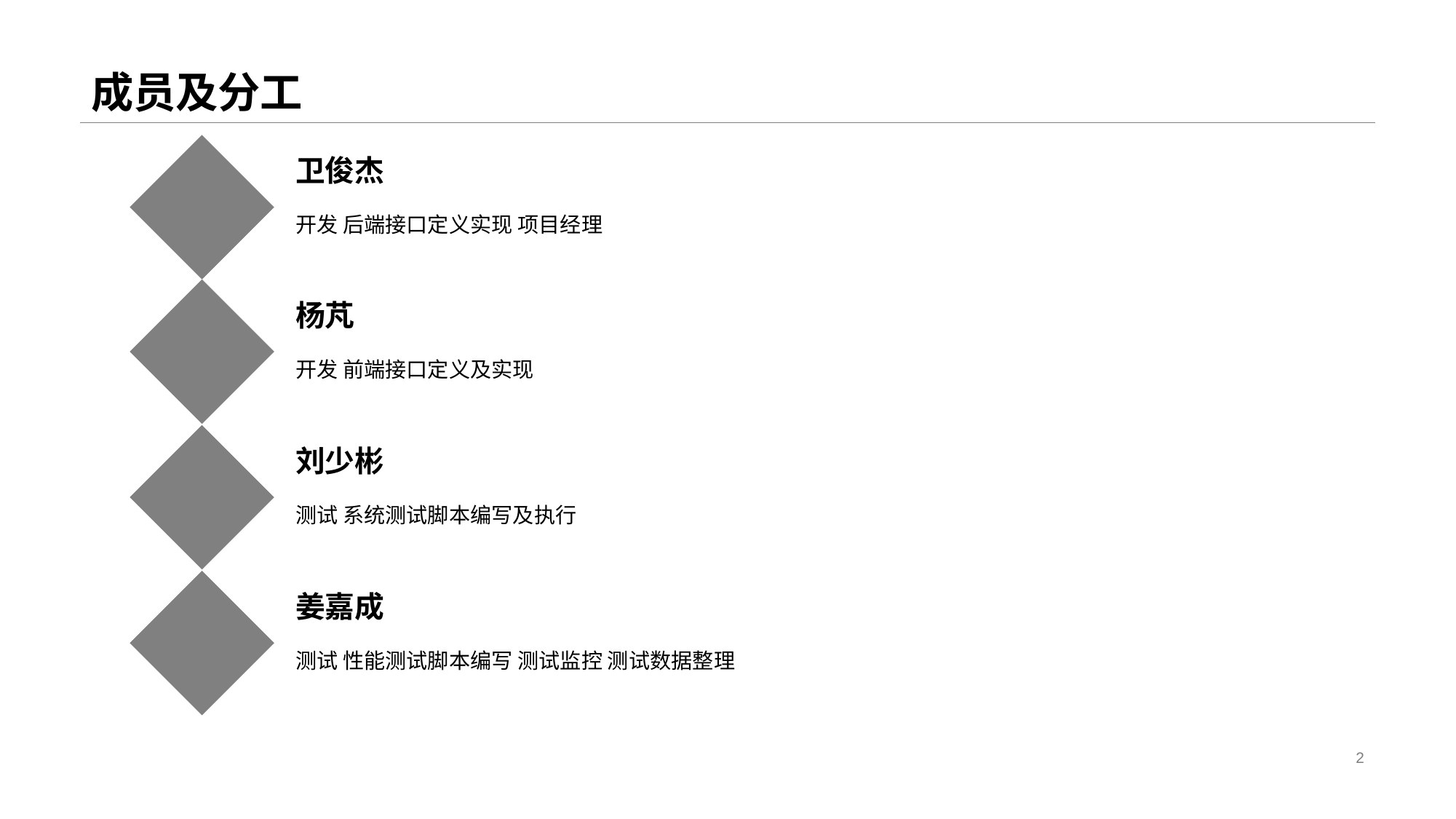

# 成员及分工

卫俊杰
开发 后端接口定义实现 项目经理

杨芃
开发 前端接口定义及实现

刘少彬
测试 系统测试脚本编写及执行

姜嘉成
测试 性能测试脚本编写 测试监控 测试数据整理
2